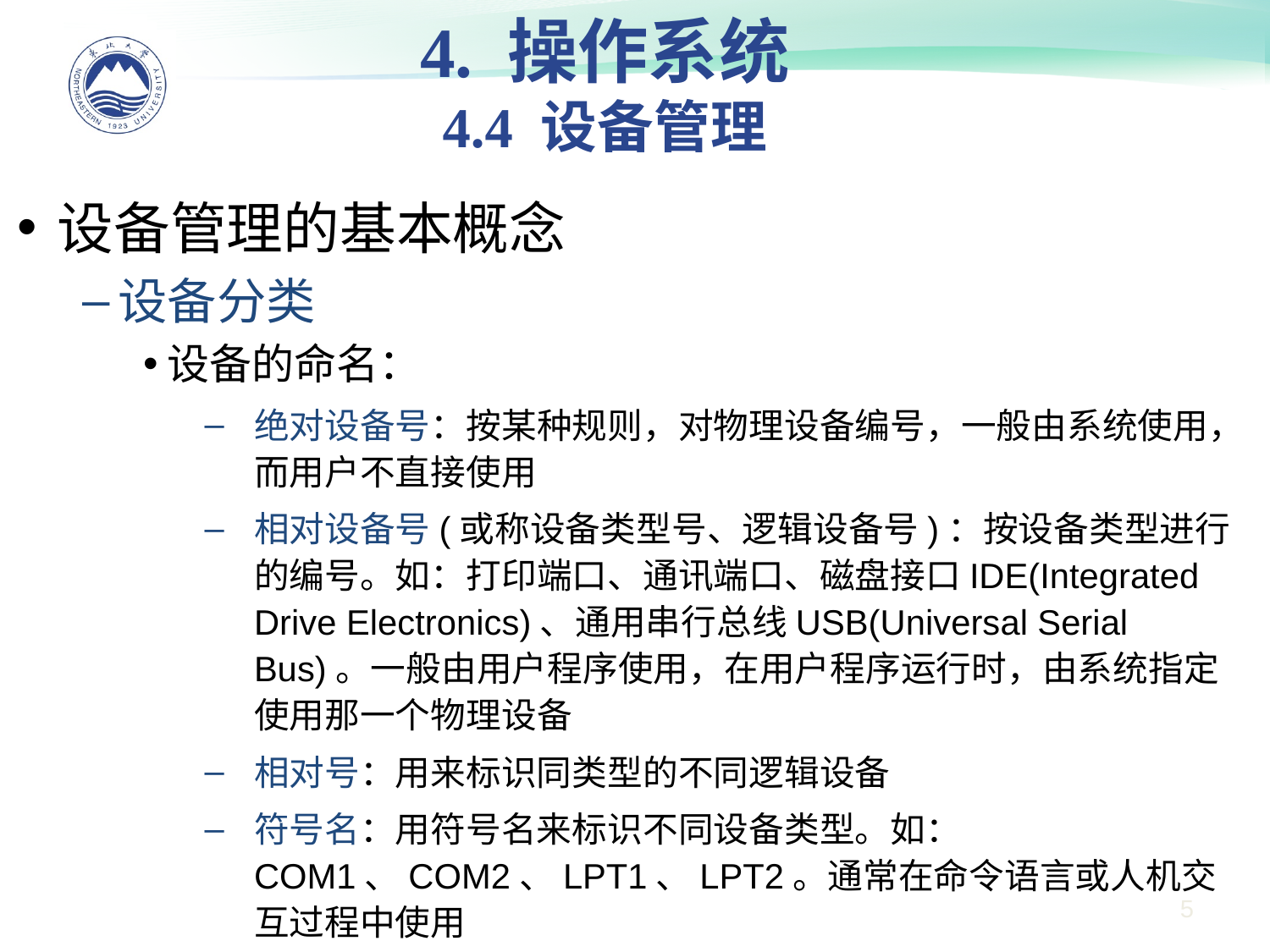

4. 操作系统
4.4 设备管理
设备管理的基本概念
设备分类
设备的命名：
绝对设备号：按某种规则，对物理设备编号，一般由系统使用，而用户不直接使用
相对设备号(或称设备类型号、逻辑设备号)：按设备类型进行的编号。如：打印端口、通讯端口、磁盘接口IDE(Integrated Drive Electronics)、通用串行总线USB(Universal Serial Bus)。一般由用户程序使用，在用户程序运行时，由系统指定使用那一个物理设备
相对号：用来标识同类型的不同逻辑设备
符号名：用符号名来标识不同设备类型。如：COM1、COM2、LPT1、LPT2。通常在命令语言或人机交互过程中使用
5